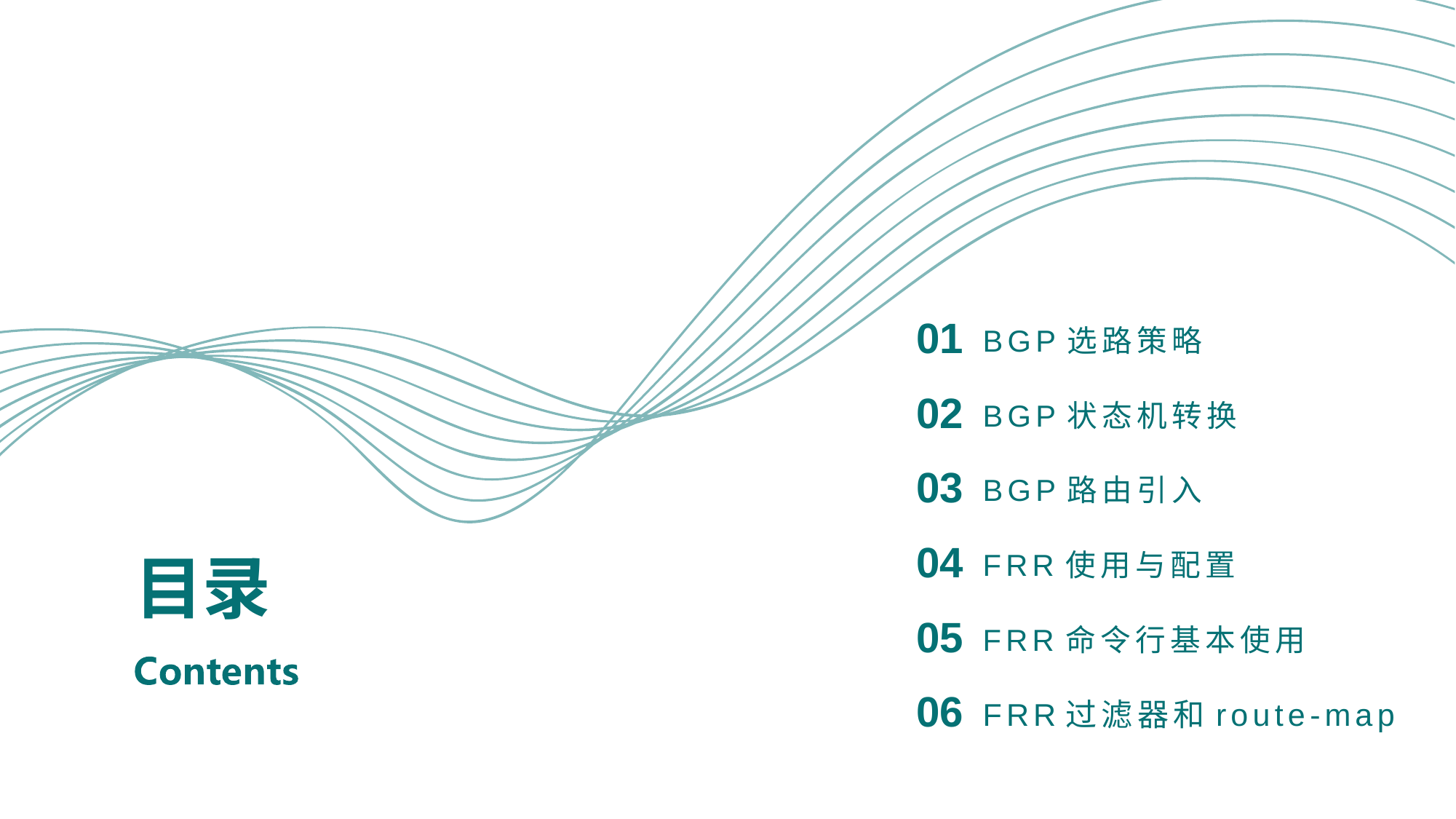

01
BGP选路策略
02
BGP状态机转换
03
BGP路由引入
# 目录
04
FRR使用与配置
05
FRR命令行基本使用
06
FRR过滤器和route-map